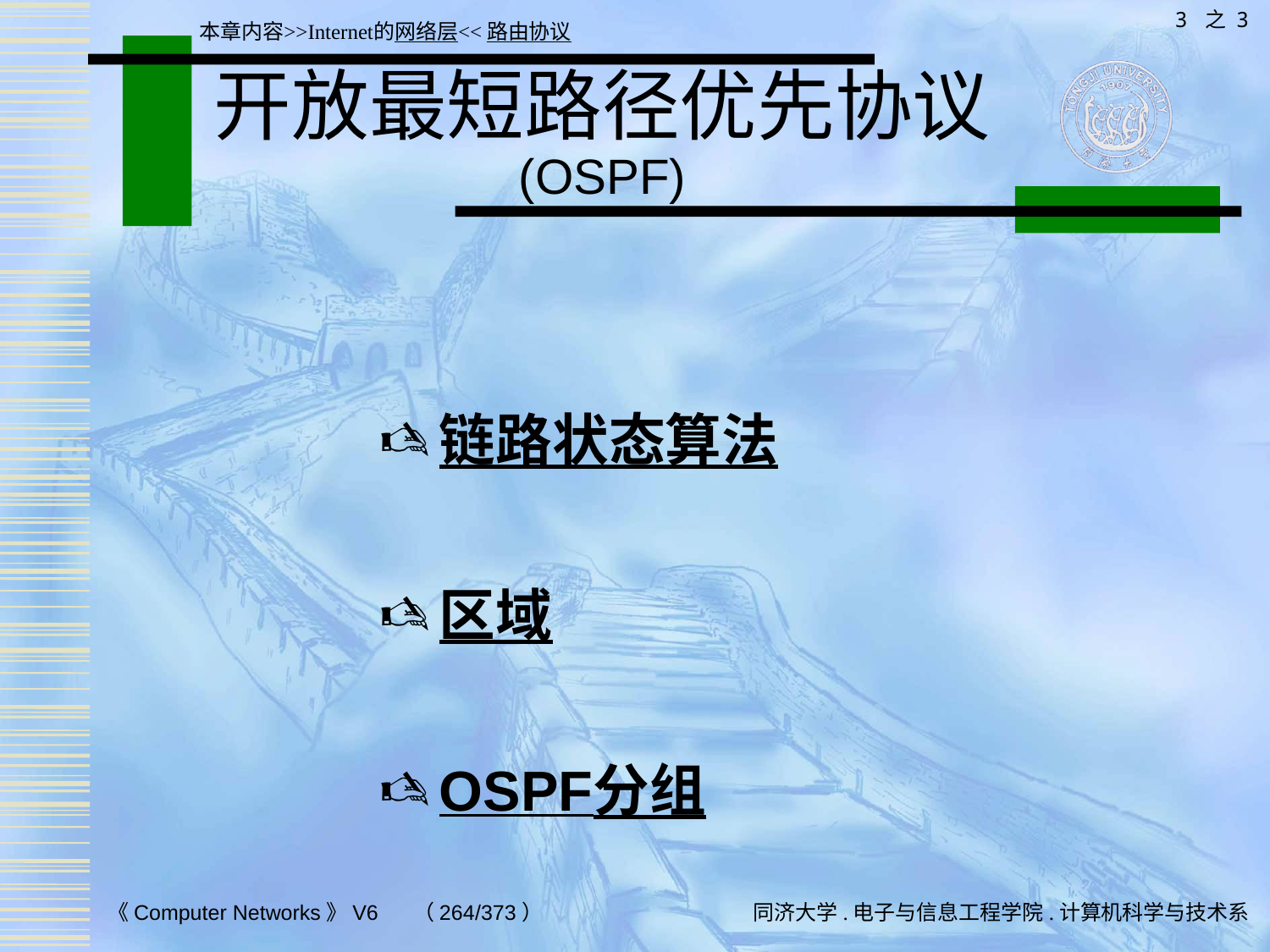

3 之 3
本章内容>>Internet的网络层<<路由协议
# 开放最短路径优先协议 (OSPF)
链路状态算法
区域
OSPF分组